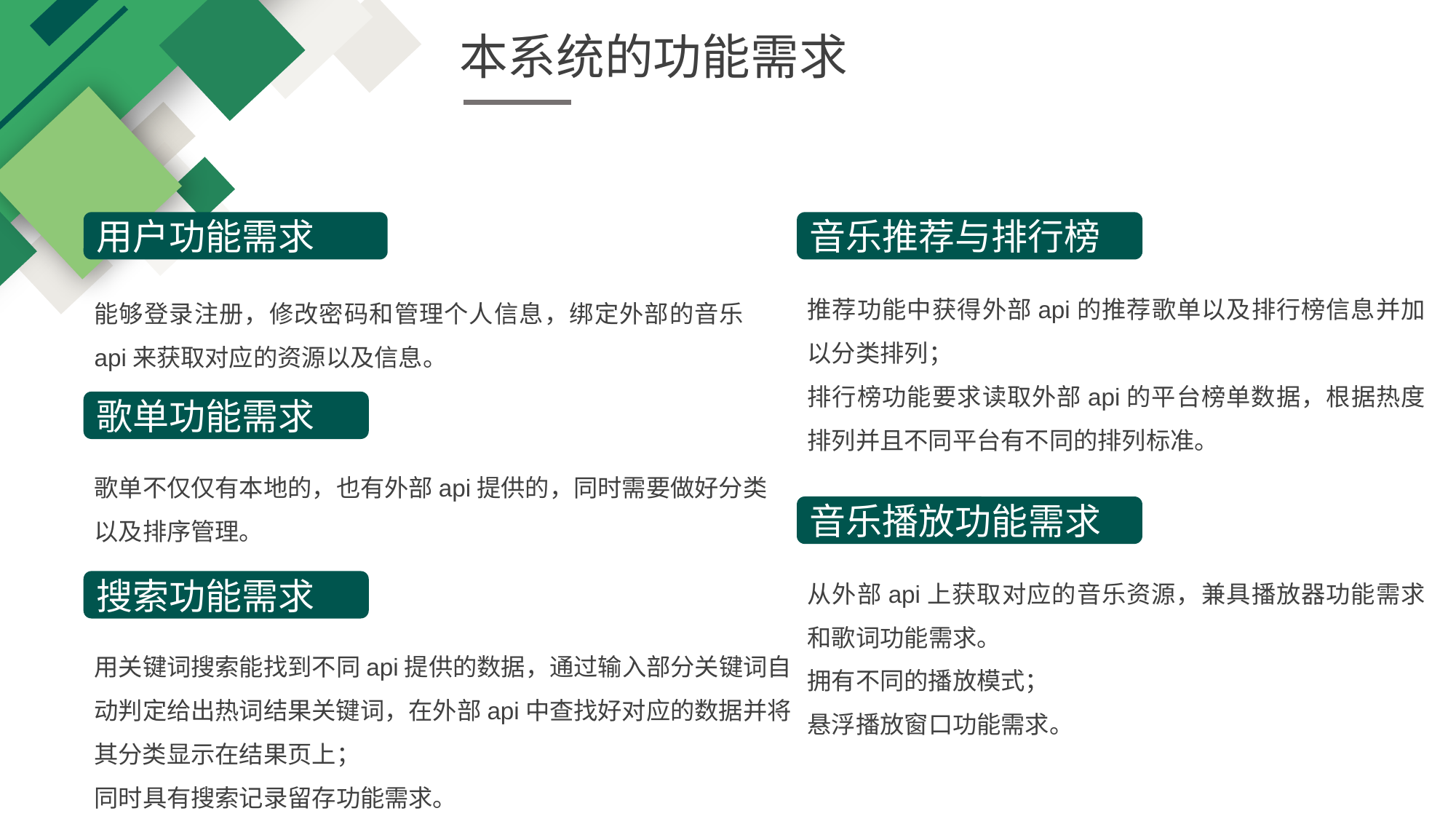

本系统的功能需求
用户功能需求
音乐推荐与排行榜
推荐功能中获得外部api的推荐歌单以及排行榜信息并加以分类排列；
排行榜功能要求读取外部api的平台榜单数据，根据热度排列并且不同平台有不同的排列标准。
能够登录注册，修改密码和管理个人信息，绑定外部的音乐api来获取对应的资源以及信息。
歌单功能需求
歌单不仅仅有本地的，也有外部api提供的，同时需要做好分类以及排序管理。
音乐播放功能需求
从外部api上获取对应的音乐资源，兼具播放器功能需求和歌词功能需求。
拥有不同的播放模式；
悬浮播放窗口功能需求。
搜索功能需求
用关键词搜索能找到不同api提供的数据，通过输入部分关键词自动判定给出热词结果关键词，在外部api中查找好对应的数据并将其分类显示在结果页上；
同时具有搜索记录留存功能需求。